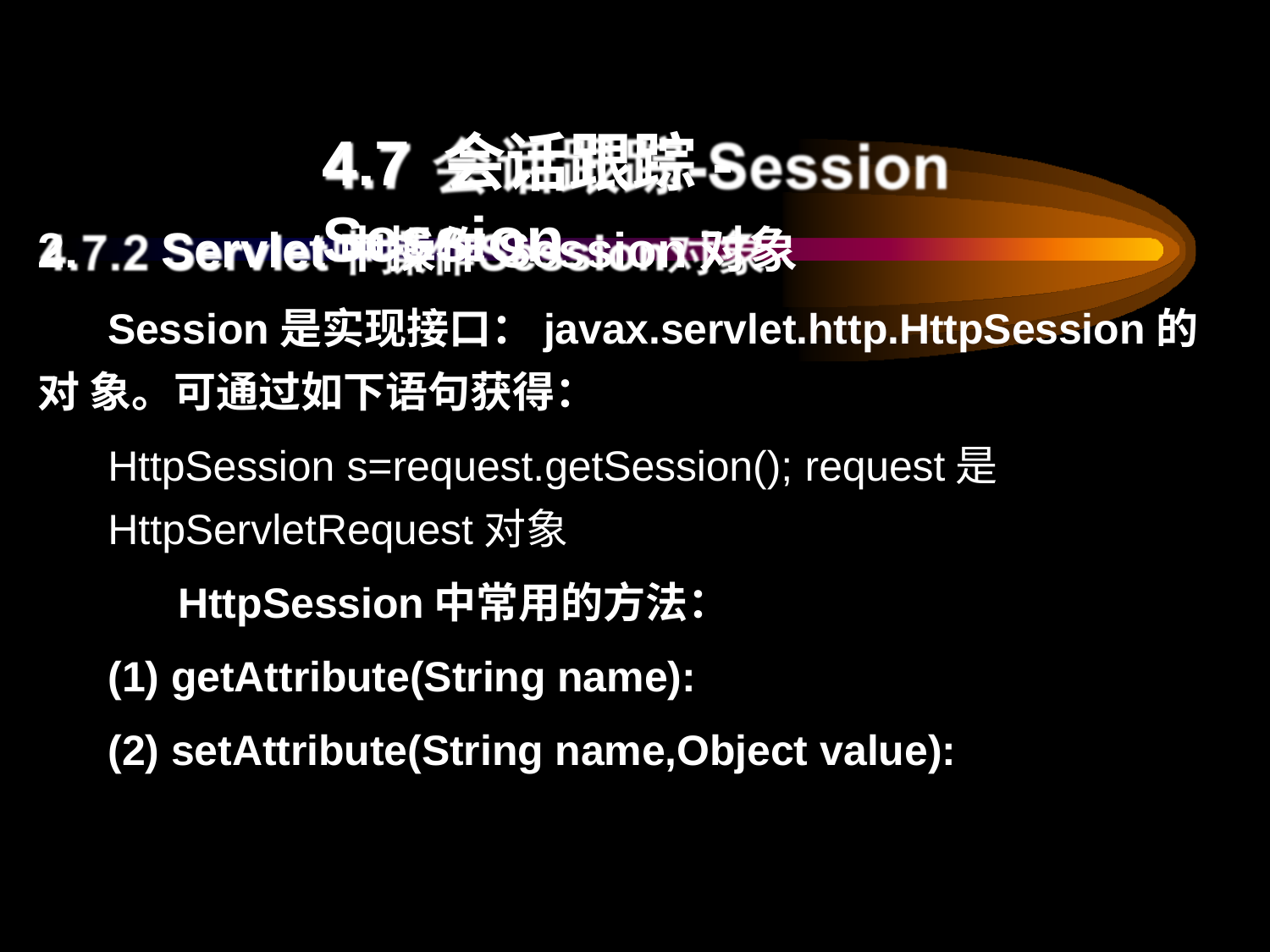

# 4.7 会话跟踪-Session

Servlet中操作Session对象
Session是实现接口：javax.servlet.http.HttpSession的对 象。可通过如下语句获得：
HttpSession s=request.getSession(); request是
HttpServletRequest对象
HttpSession中常用的方法：
getAttribute(String name):
setAttribute(String name,Object value):